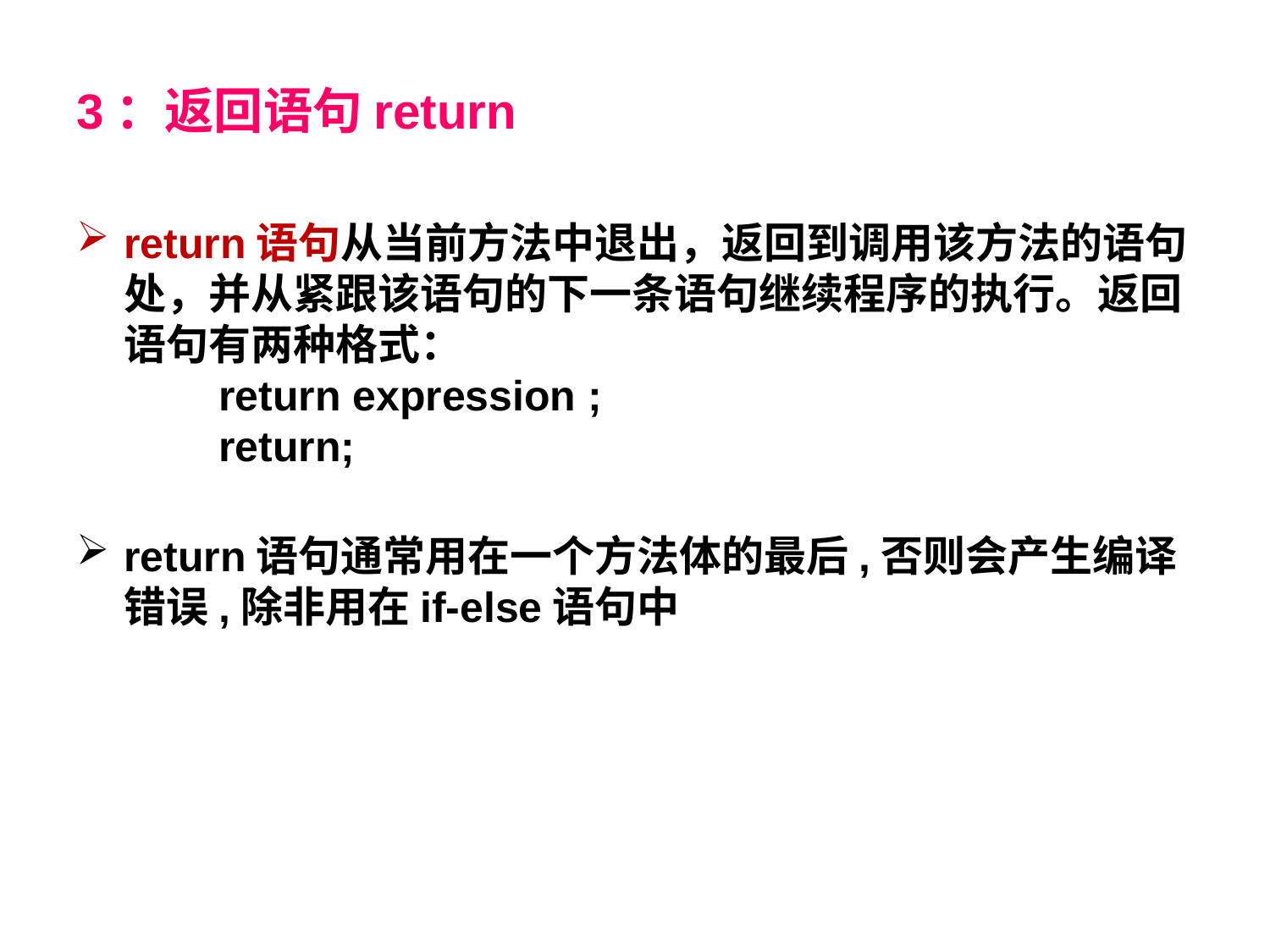

3：返回语句return
return语句从当前方法中退出，返回到调用该方法的语句处，并从紧跟该语句的下一条语句继续程序的执行。返回语句有两种格式：
　　return expression ;
　　return;
return语句通常用在一个方法体的最后,否则会产生编译错误,除非用在if-else语句中